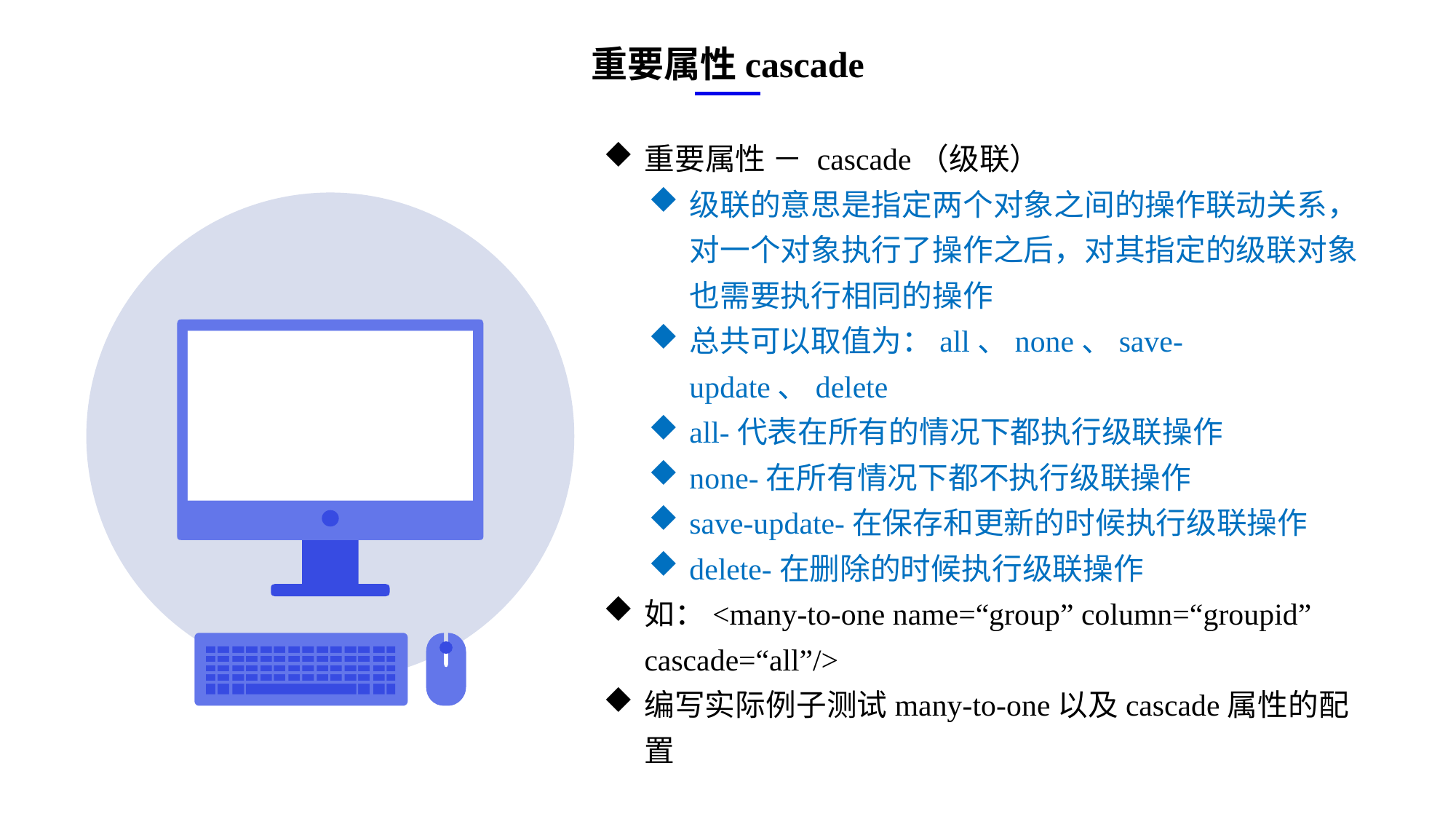

重要属性cascade
重要属性 － cascade（级联）
级联的意思是指定两个对象之间的操作联动关系，对一个对象执行了操作之后，对其指定的级联对象也需要执行相同的操作
总共可以取值为：all、none、save-update、delete
all-代表在所有的情况下都执行级联操作
none-在所有情况下都不执行级联操作
save-update-在保存和更新的时候执行级联操作
delete-在删除的时候执行级联操作
如：<many-to-one name=“group” column=“groupid” cascade=“all”/>
编写实际例子测试many-to-one以及cascade属性的配置

e7d195523061f1c0ae0eb3eed39d2bcef4622b2499a05fe6567B54A876BEB457BD1EB8EBE9915191D1FA2E860D28D251AB291D9CBBDD28D4BD16020FD75D8281481517FC21E86E4C931520AFA1087E92E357E3DB373CA326F6F926B1A67F681E99E875FFD293B2C32B3919AE4D43F9436862A7DD54F9346DF3662D8AB7319030EF75D53FF682DE13